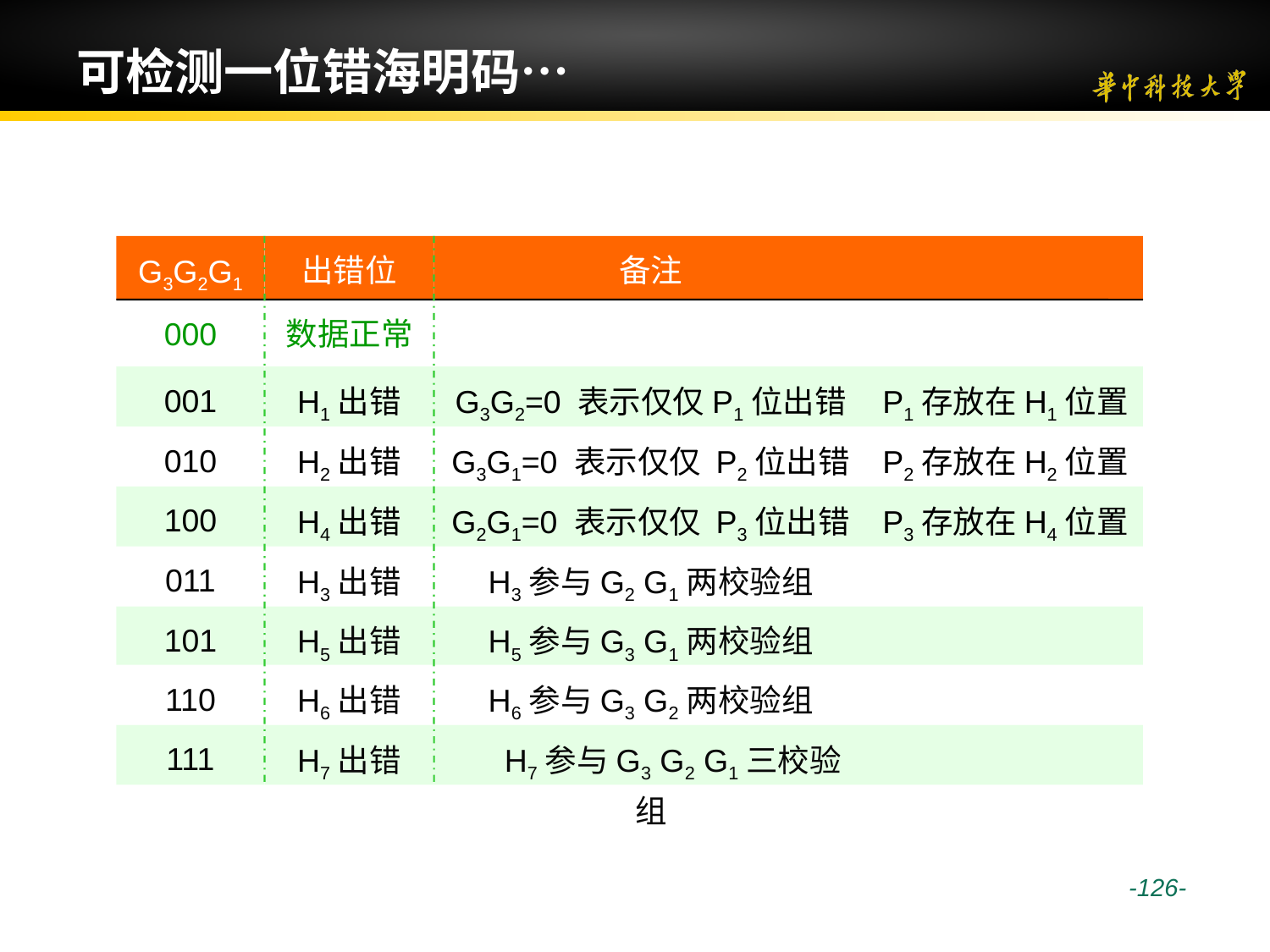

# 可检测一位错海明码…
G3G2G1
出错位

备注

000

数据正常

001
H1出错
G3G2=0 表示仅仅P1位出错
P1存放在H1位置
010
H2出错
G3G1=0 表示仅仅 P2位出错
P2存放在H2位置
100
H4出错
G2G1=0 表示仅仅 P3位出错
P3存放在H4位置
011
H3出错
H3参与G2 G1两校验组

101
H5出错
H5参与G3 G1两校验组

110
H6出错
H6参与G3 G2两校验组

111
H7出错
     H7参与G3 G2 G1三校验组

 -126-